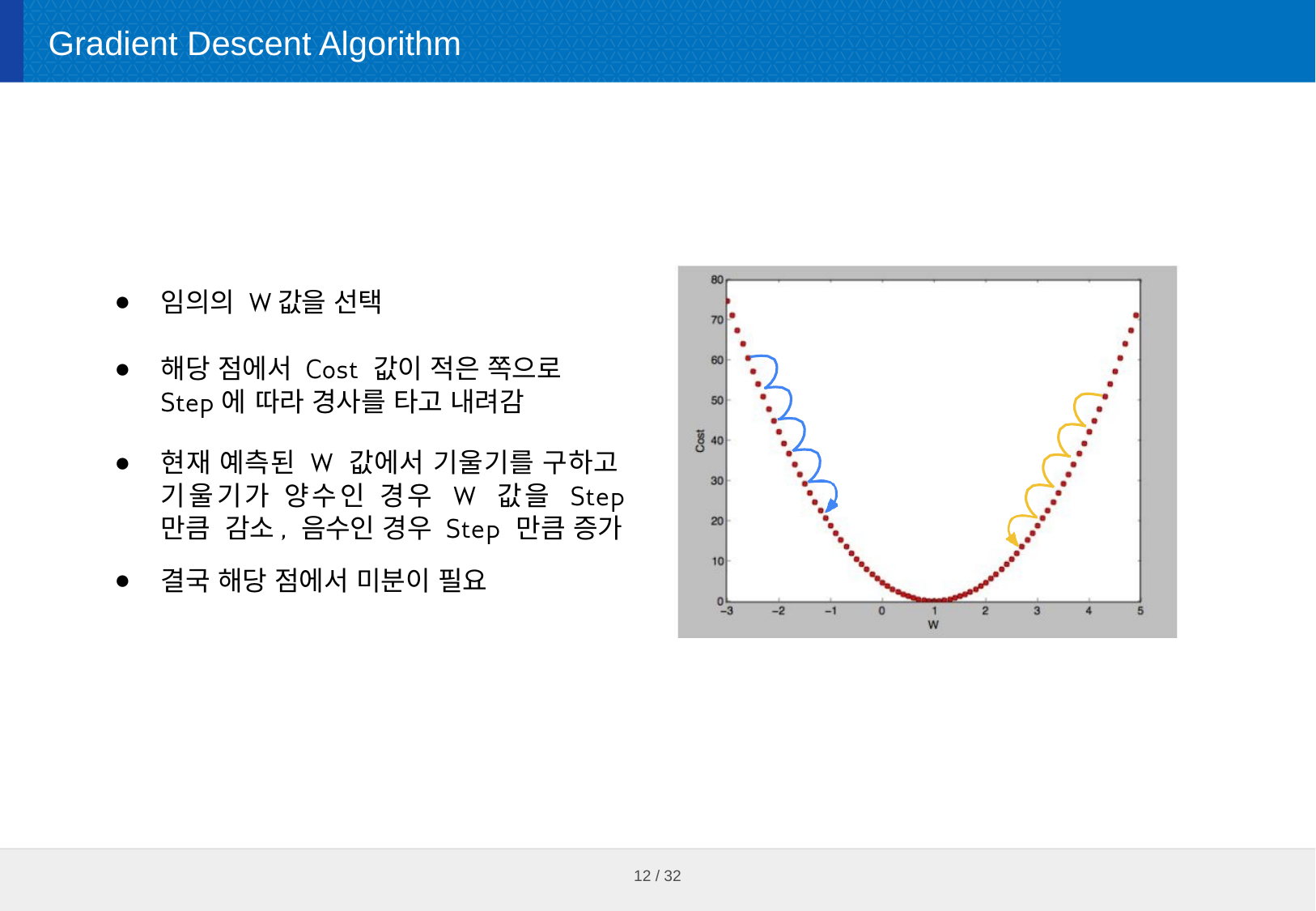

# Gradient Descent Algorithm

임의의 W값을 선택

해당 점에서 Cost 값이 적은 쪽으로
Step에 따라 경사를 타고 내려감
현재 예측된 W 값에서 기울기를 구하고  기울기가 양수인 경우 W 값을 Step 만큼  감소, 음수인 경우 Step 만큼 증가
결국 해당 점에서 미분이 필요